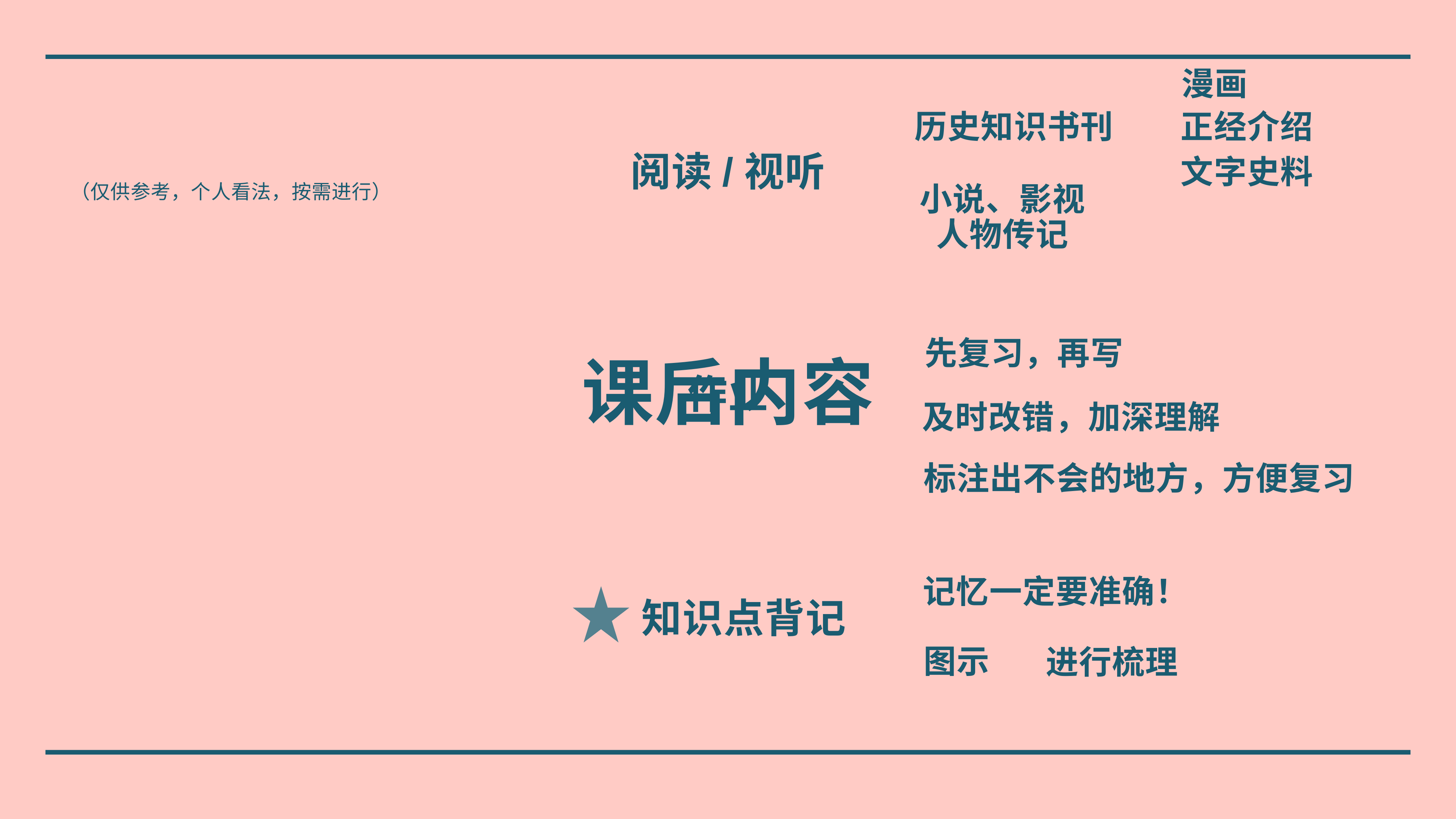

漫画
阅读/视听
历史知识书刊
正经介绍
文字史料
小说、影视
人物传记
（仅供参考，个人看法，按需进行）
课后内容
作业
先复习，再写
及时改错，加深理解
标注出不会的地方，方便复习
知识点背记
记忆一定要准确！
图示
进行梳理